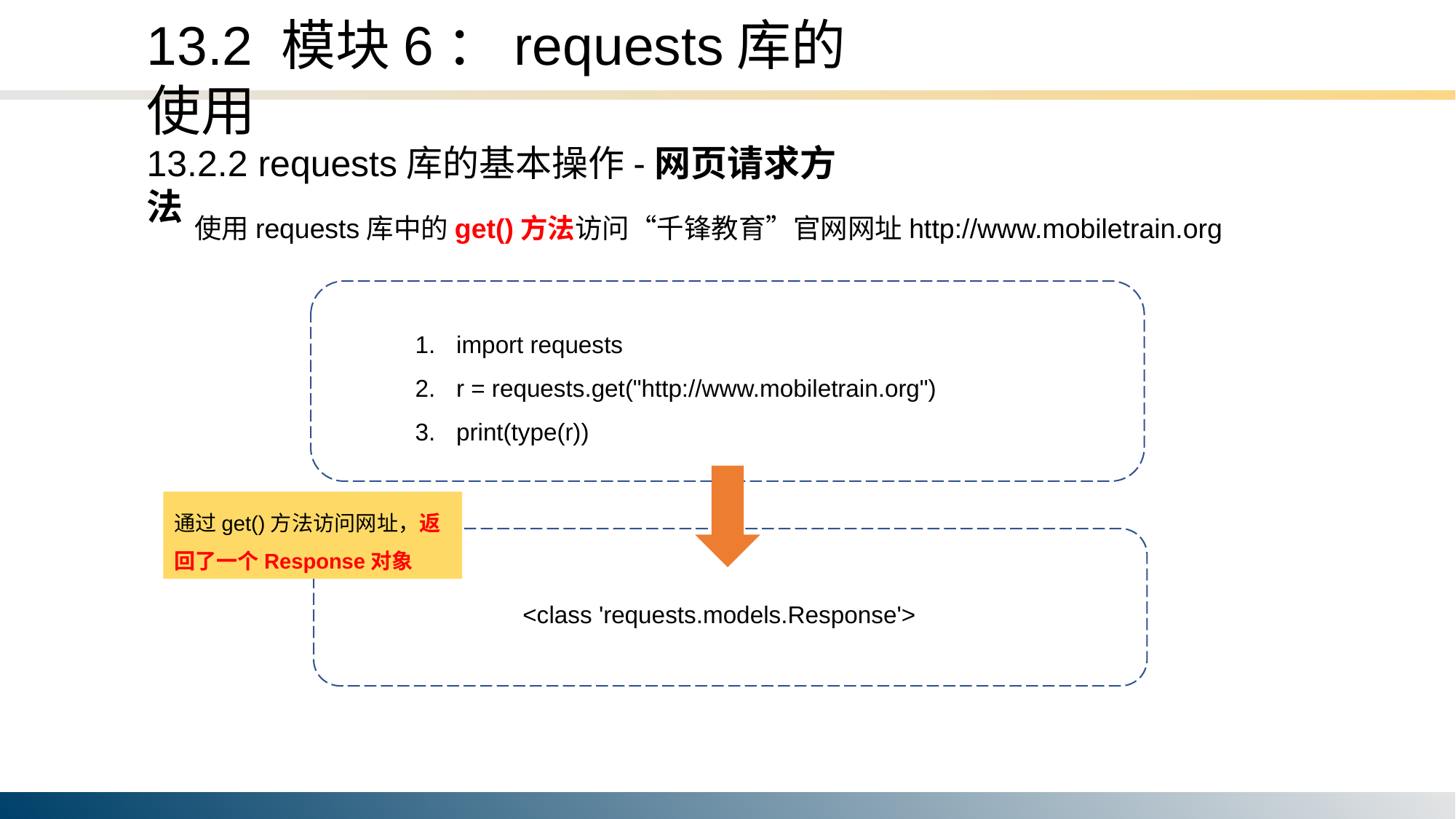

13.2 模块6：requests库的使用
13.2.2 requests库的基本操作-网页请求方法
使用requests库中的get()方法访问“千锋教育”官网网址http://www.mobiletrain.org

import requests
r = requests.get("http://www.mobiletrain.org")
print(type(r))

通过get()方法访问网址，返回了一个Response对象

<class 'requests.models.Response'>